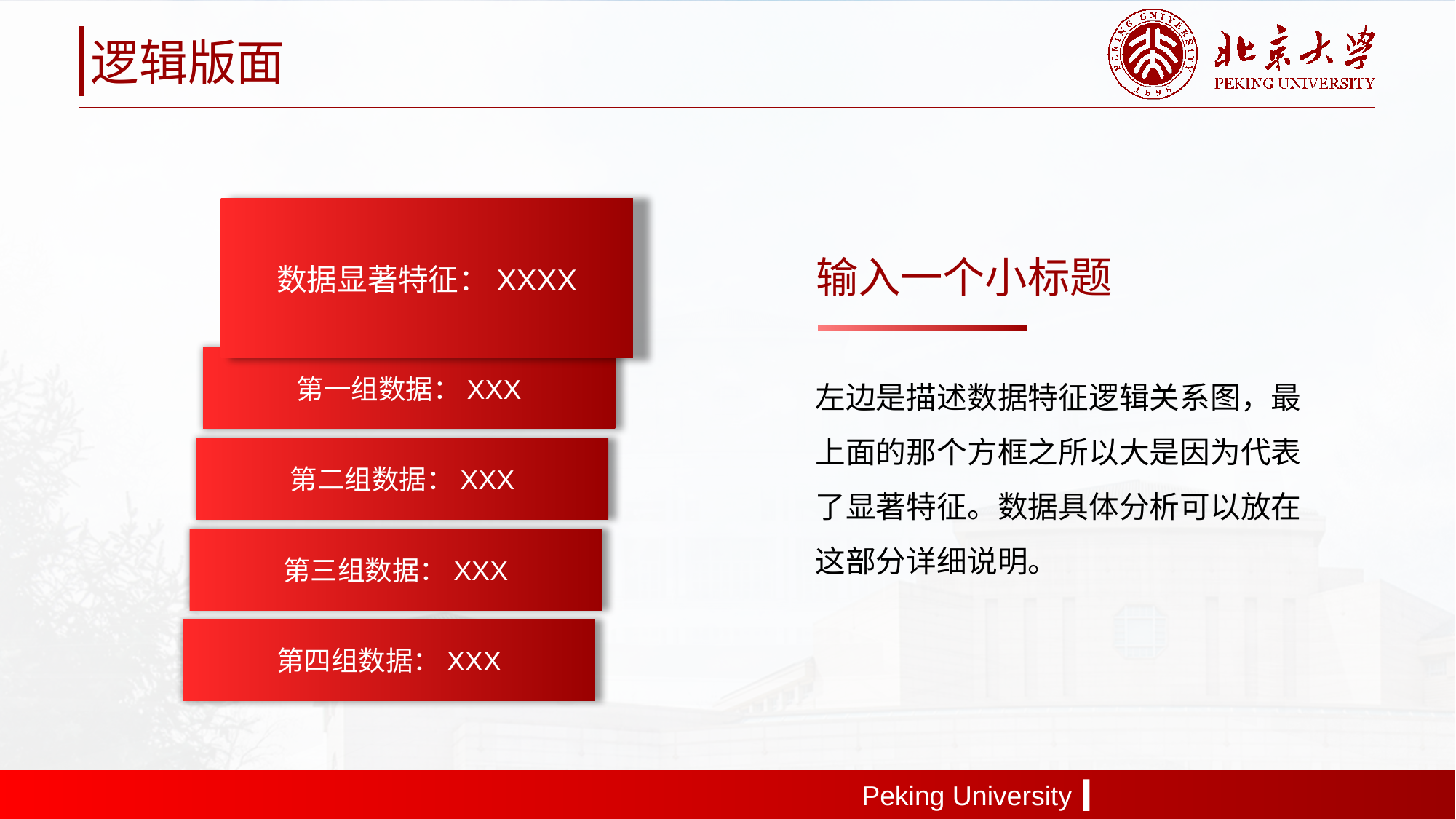

逻辑版面

数据显著特征：XXXX
第一组数据：XXX
第二组数据：XXX
第三组数据：XXX
第四组数据：XXX
输入一个小标题

左边是描述数据特征逻辑关系图，最上面的那个方框之所以大是因为代表了显著特征。数据具体分析可以放在这部分详细说明。